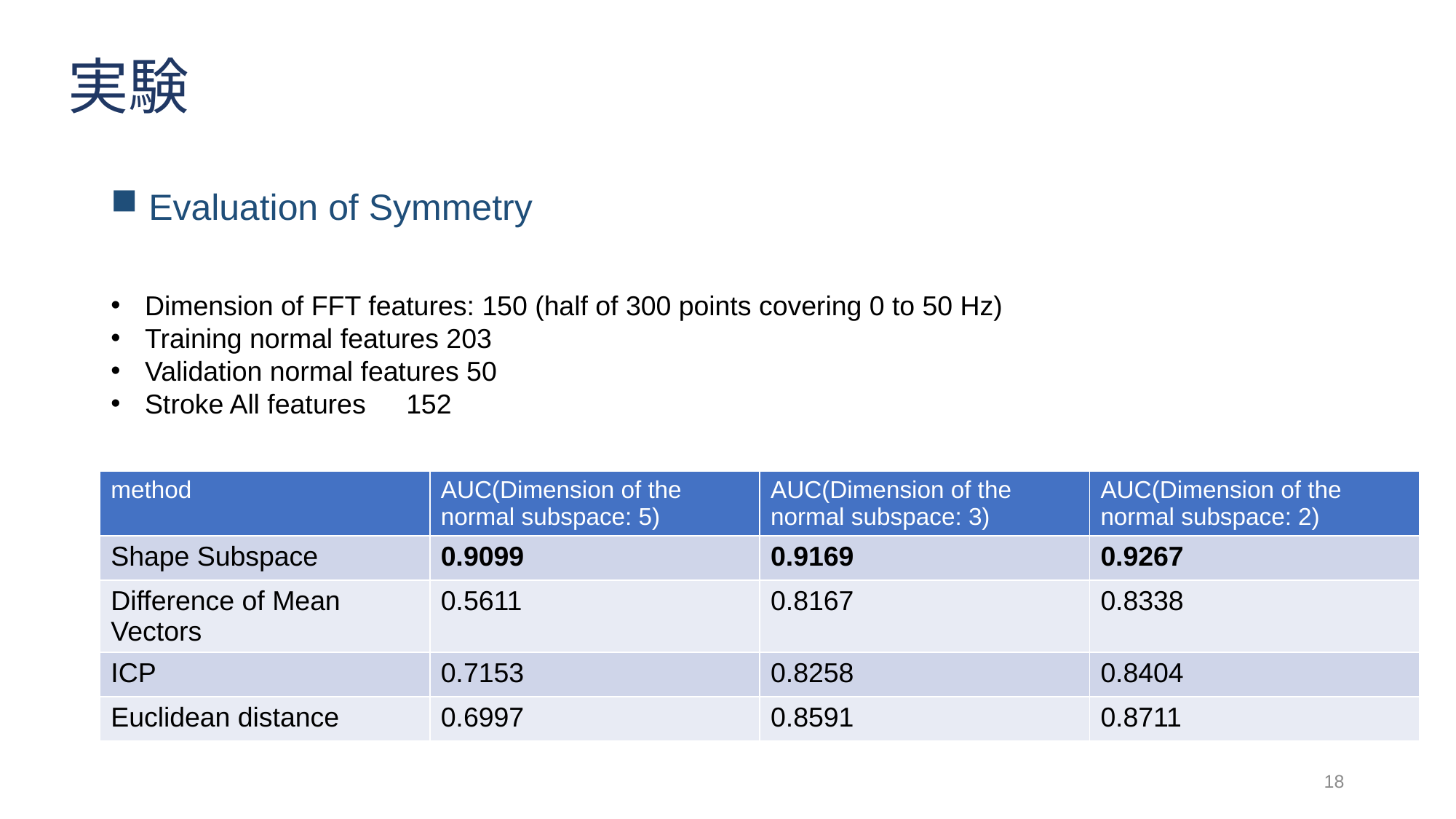

実験
 Evaluation of Symmetry
Dimension of FFT features: 150 (half of 300 points covering 0 to 50 Hz)
Training normal features 203
Validation normal features 50
Stroke All features　152
| method | AUC(Dimension of the normal subspace: 5) | AUC(Dimension of the normal subspace: 3) | AUC(Dimension of the normal subspace: 2) |
| --- | --- | --- | --- |
| Shape Subspace | 0.9099 | 0.9169 | 0.9267 |
| Difference of Mean Vectors | 0.5611 | 0.8167 | 0.8338 |
| ICP | 0.7153 | 0.8258 | 0.8404 |
| Euclidean distance | 0.6997 | 0.8591 | 0.8711 |
18